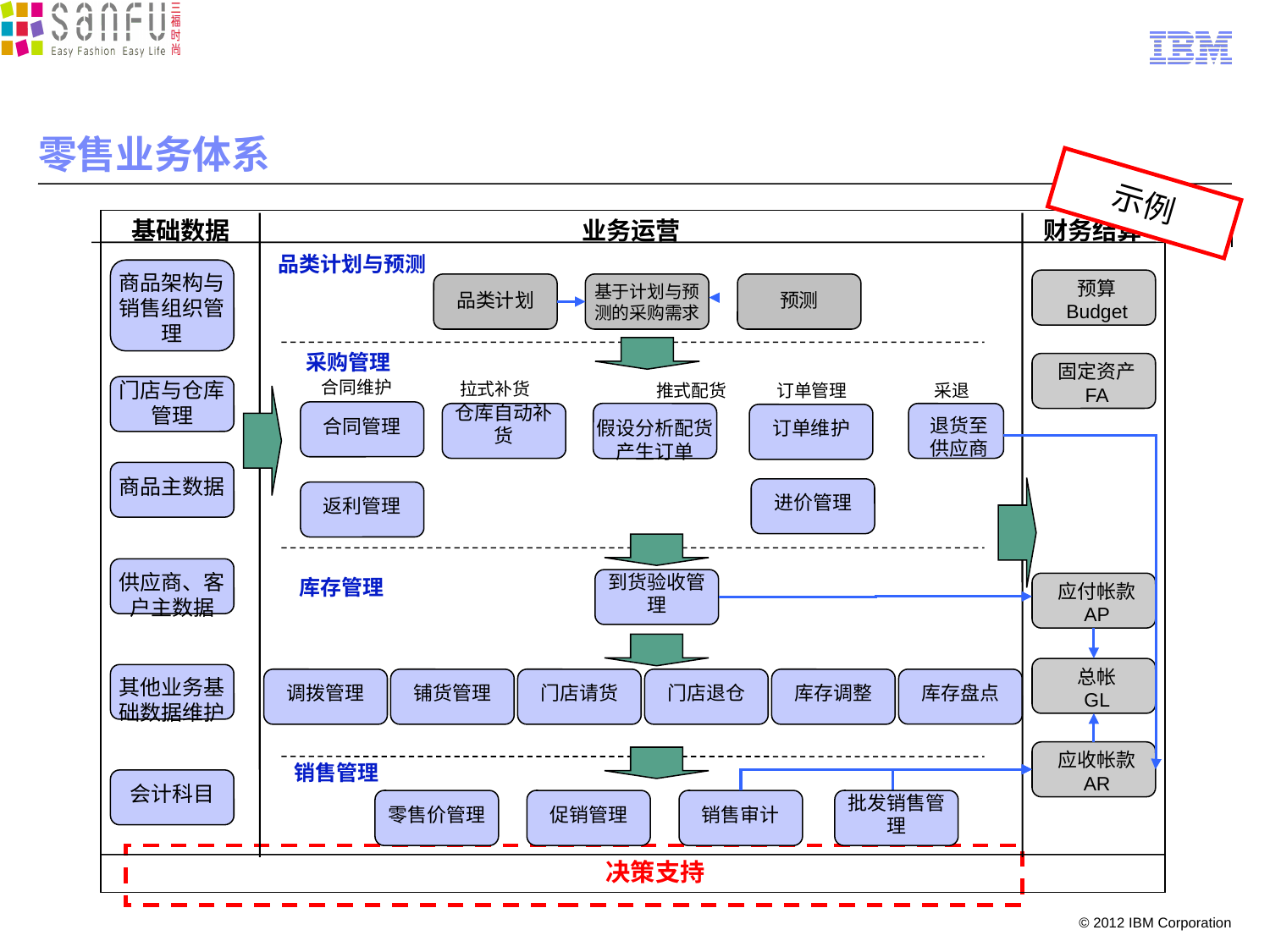

# 零售业务体系
示例
基础数据
业务运营
财务结算

品类计划与预测

商品架构与
销售组织管理
预算
Budget

品类计划

基于计划与预测的采购需求

预测

采购管理
固定资产
FA

合同维护
拉式补货
采退
推式配货
订单管理

门店与仓库管理

合同管理

仓库自动补货

假设分析配货
产生订单

退货至
供应商

订单维护

商品主数据

进价管理

返利管理

供应商、客户主数据
库存管理

到货验收管理
应付帐款
AP

总帐
GL

其他业务基础数据维护

调拨管理

铺货管理

门店请货

门店退仓

库存调整

库存盘点
应收帐款
AR

销售管理

会计科目

零售价管理

促销管理

销售审计

批发销售管理

决策支持